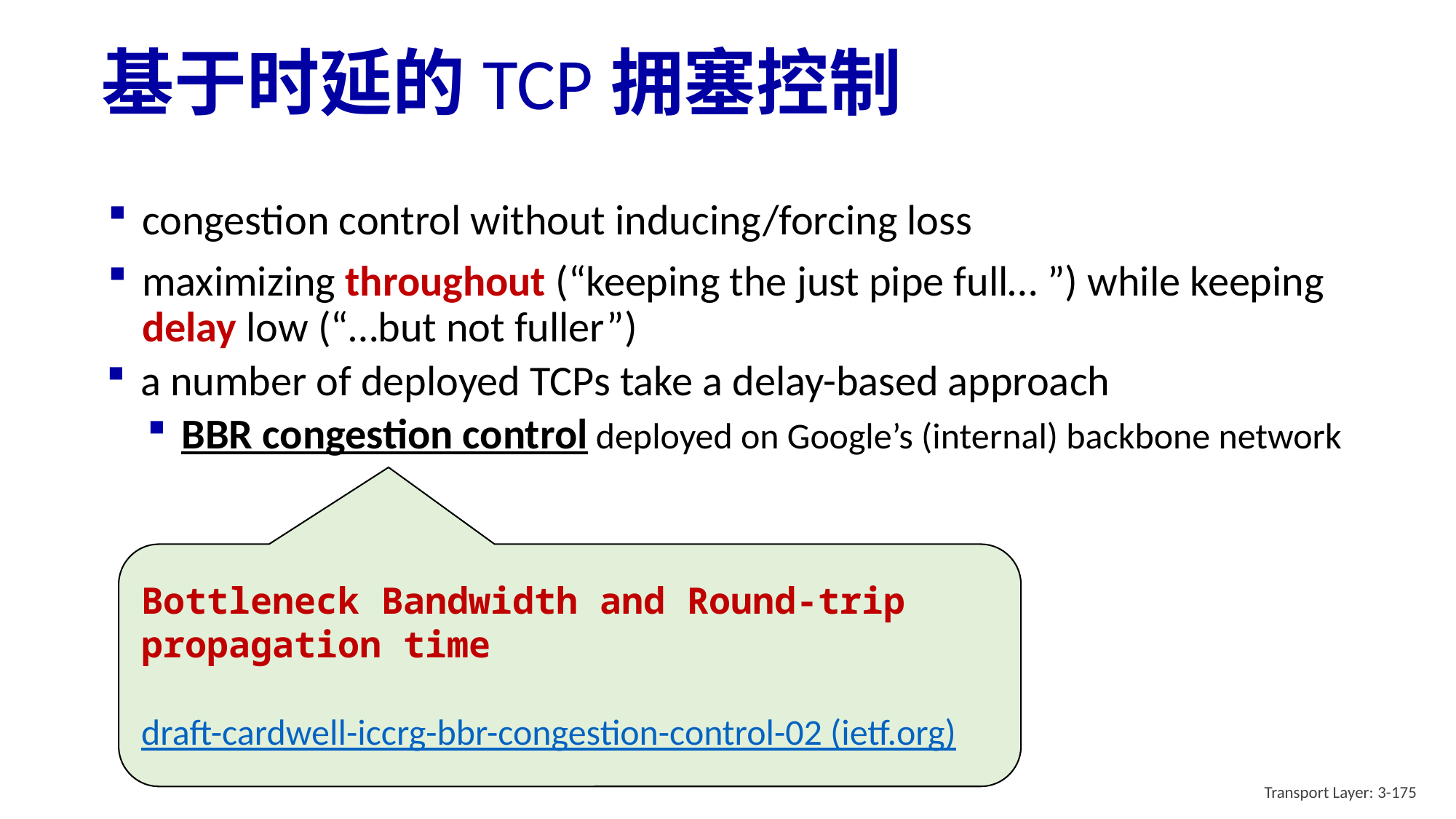

# 基于时延的TCP拥塞控制
congestion control without inducing/forcing loss
maximizing throughout (“keeping the just pipe full… ”) while keeping delay low (“…but not fuller”)
a number of deployed TCPs take a delay-based approach
BBR congestion control deployed on Google’s (internal) backbone network
Bottleneck Bandwidth and Round-trip propagation time

draft-cardwell-iccrg-bbr-congestion-control-02 (ietf.org)
Transport Layer: 3-175